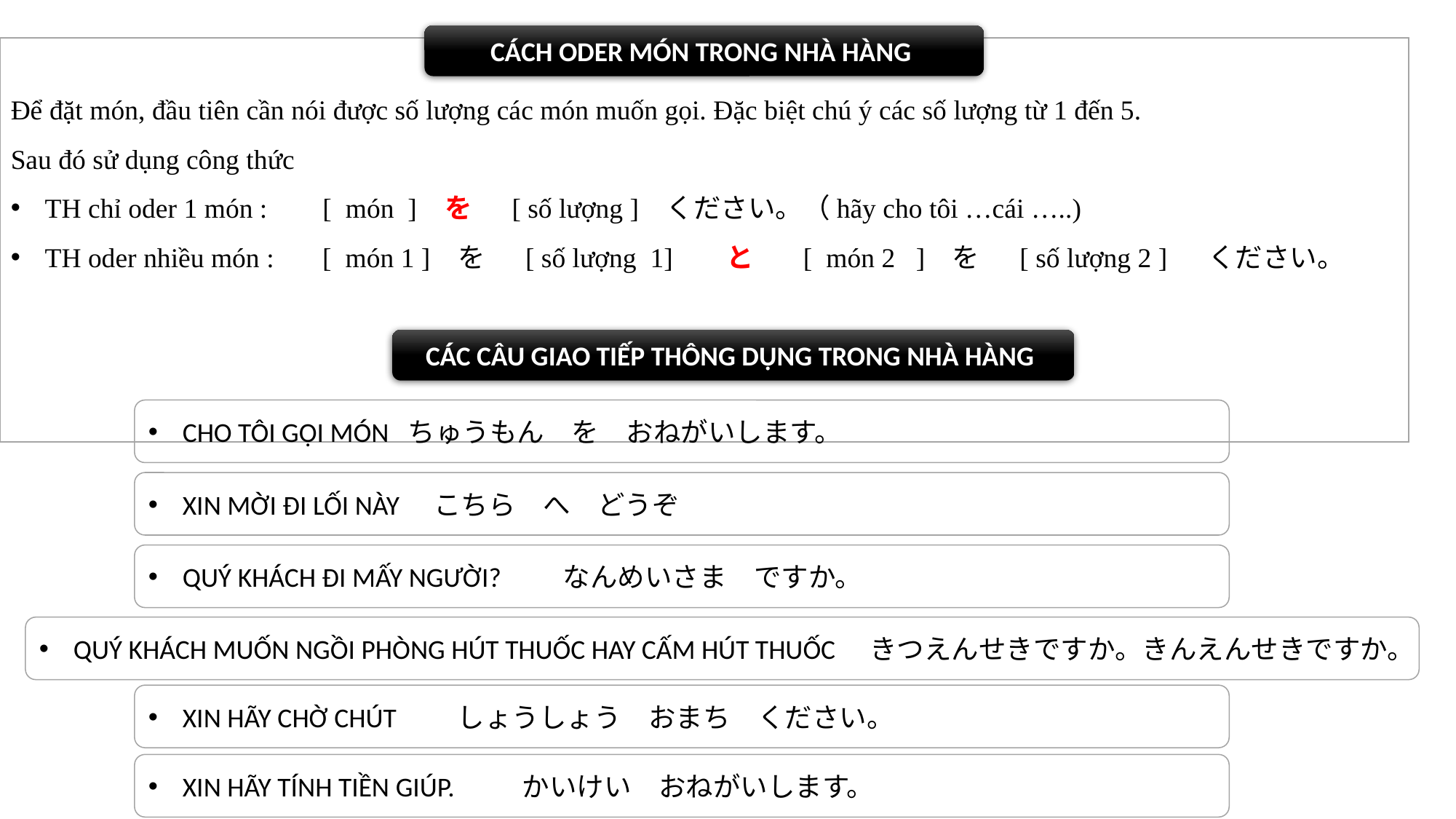

CÁCH ODER MÓN TRONG NHÀ HÀNG

Để đặt món, đầu tiên cần nói được số lượng các món muốn gọi. Đặc biệt chú ý các số lượng từ 1 đến 5.
Sau đó sử dụng công thức
TH chỉ oder 1 món :        [  món  ]   を　 [ số lượng ]   ください。（hãy cho tôi …cái …..)
TH oder nhiều món :       [  món 1 ]   を　 [ số lượng  1] 　  と       [  món 2   ]   を　 [ số lượng 2 ] 　ください。

CÁC CÂU GIAO TIẾP THÔNG DỤNG TRONG NHÀ HÀNG
CHO TÔI GỌI MÓN  ちゅうもん　を　おねがいします。
XIN MỜI ĐI LỐI NÀY　こちら　へ　どうぞ
QUÝ KHÁCH ĐI MẤY NGƯỜI?　　なんめいさま　ですか。
QUÝ KHÁCH MUỐN NGỒI PHÒNG HÚT THUỐC HAY CẤM HÚT THUỐC　きつえんせきですか。きんえんせきですか。
XIN HÃY CHỜ CHÚT　　しょうしょう　おまち　ください。
XIN HÃY TÍNH TIỀN GIÚP. 　　かいけい　おねがいします。